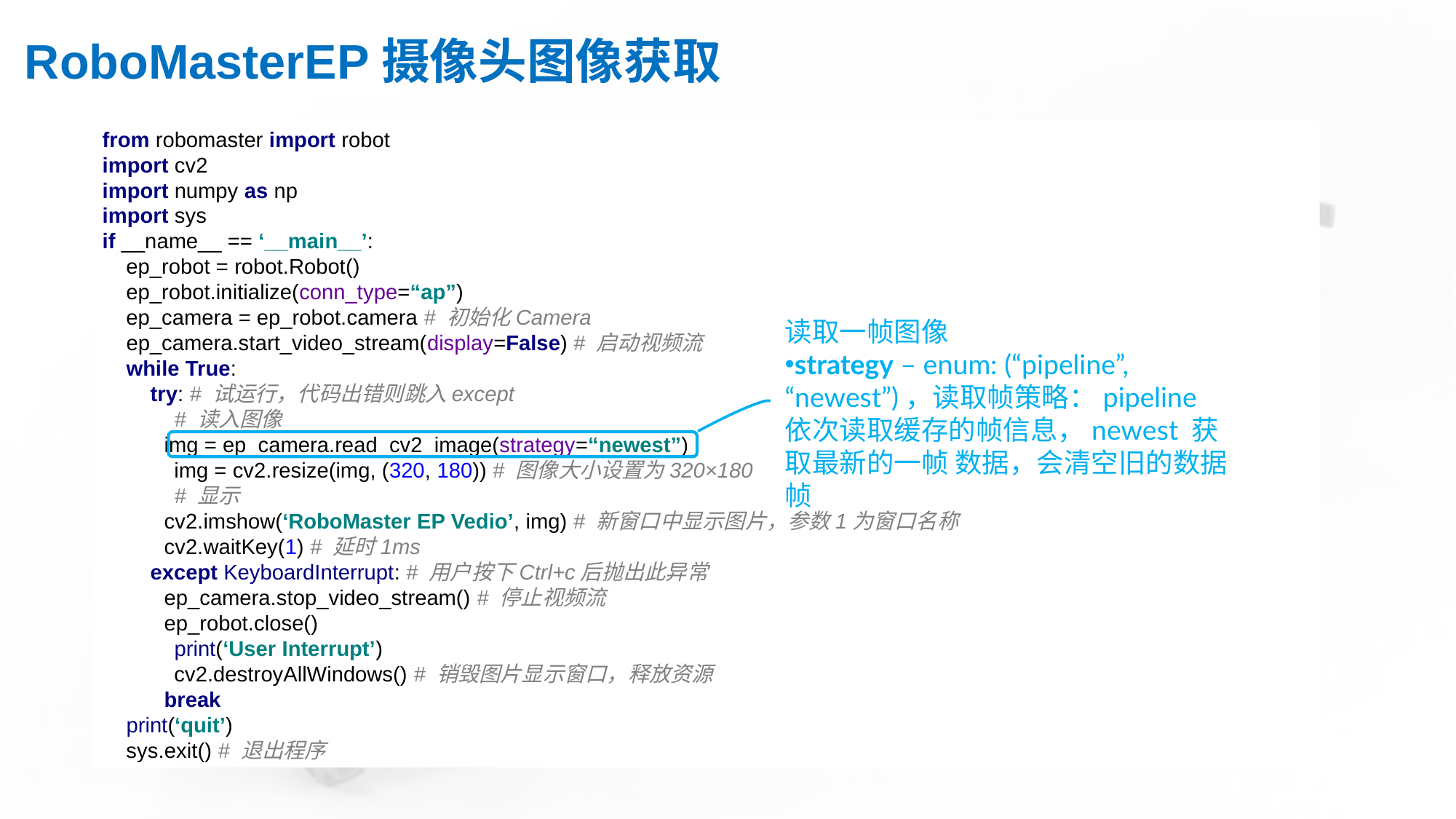

# RoboMasterEP摄像头图像获取
from robomaster import robot
import cv2
import numpy as np
import sys
if __name__ == ‘__main__’:
    ep_robot = robot.Robot()
    ep_robot.initialize(conn_type=“ap”)
    ep_camera = ep_robot.camera # 初始化Camera
    ep_camera.start_video_stream(display=False) # 启动视频流
    while True:
        try: # 试运行，代码出错则跳入except
            # 读入图像
            img = ep_camera.read_cv2_image(strategy=“newest”)
            img = cv2.resize(img, (320, 180)) # 图像大小设置为320×180
            # 显示
            cv2.imshow(‘RoboMaster EP Vedio’, img) # 新窗口中显示图片，参数1为窗口名称
            cv2.waitKey(1) # 延时1ms
        except KeyboardInterrupt: # 用户按下Ctrl+c后抛出此异常
            ep_camera.stop_video_stream() # 停止视频流
            ep_robot.close()
            print(‘User Interrupt’)
            cv2.destroyAllWindows() # 销毁图片显示窗口，释放资源
            break
    print(‘quit’)
    sys.exit() # 退出程序
读取一帧图像
strategy – enum: (“pipeline”, “newest”)，读取帧策略：pipeline 依次读取缓存的帧信息，newest 获取最新的一帧 数据，会清空旧的数据帧